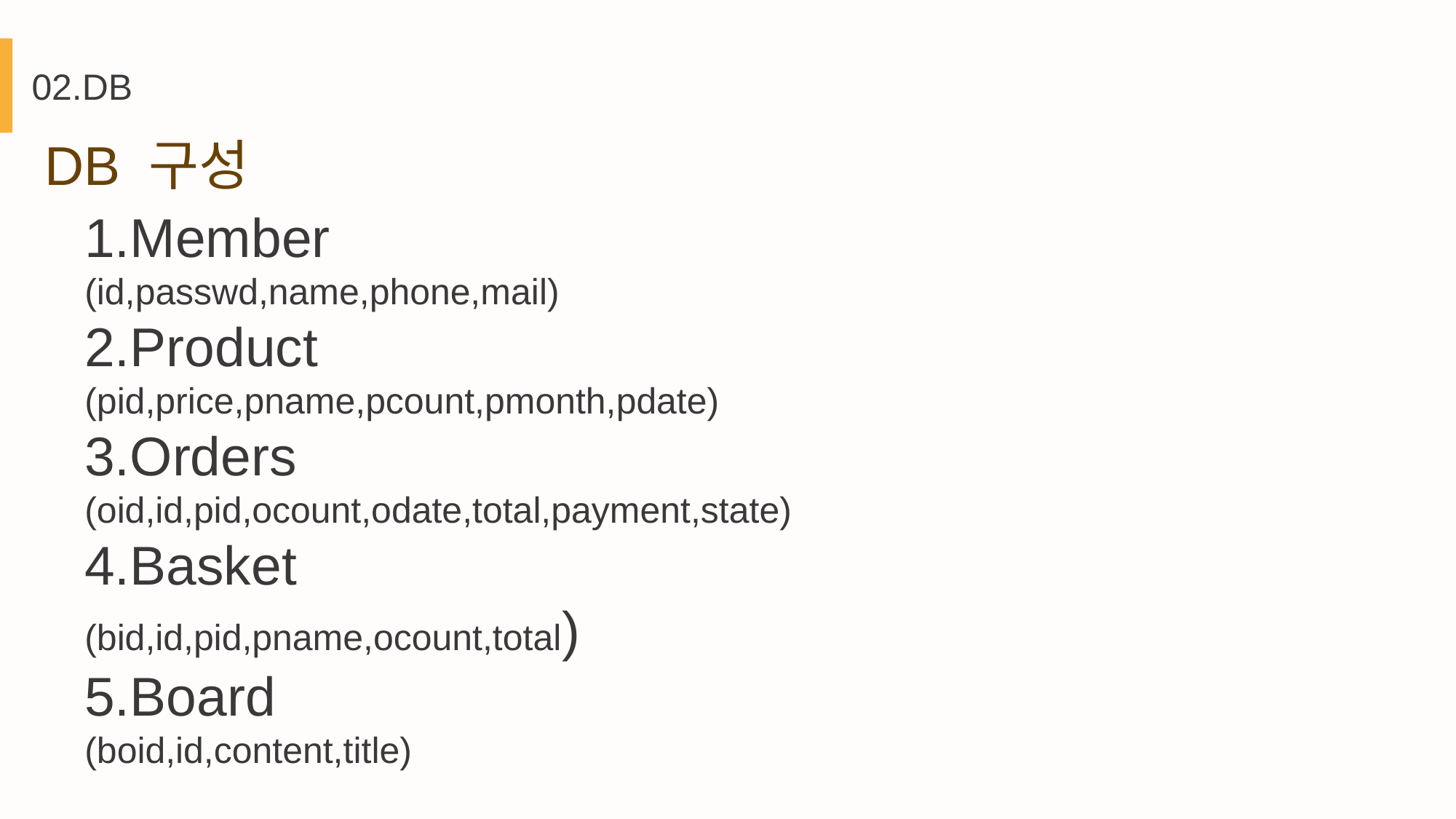

02.DB
DB 구성
1.Member
(id,passwd,name,phone,mail)
2.Product
(pid,price,pname,pcount,pmonth,pdate)
3.Orders
(oid,id,pid,ocount,odate,total,payment,state)
4.Basket
(bid,id,pid,pname,ocount,total)
5.Board
(boid,id,content,title)